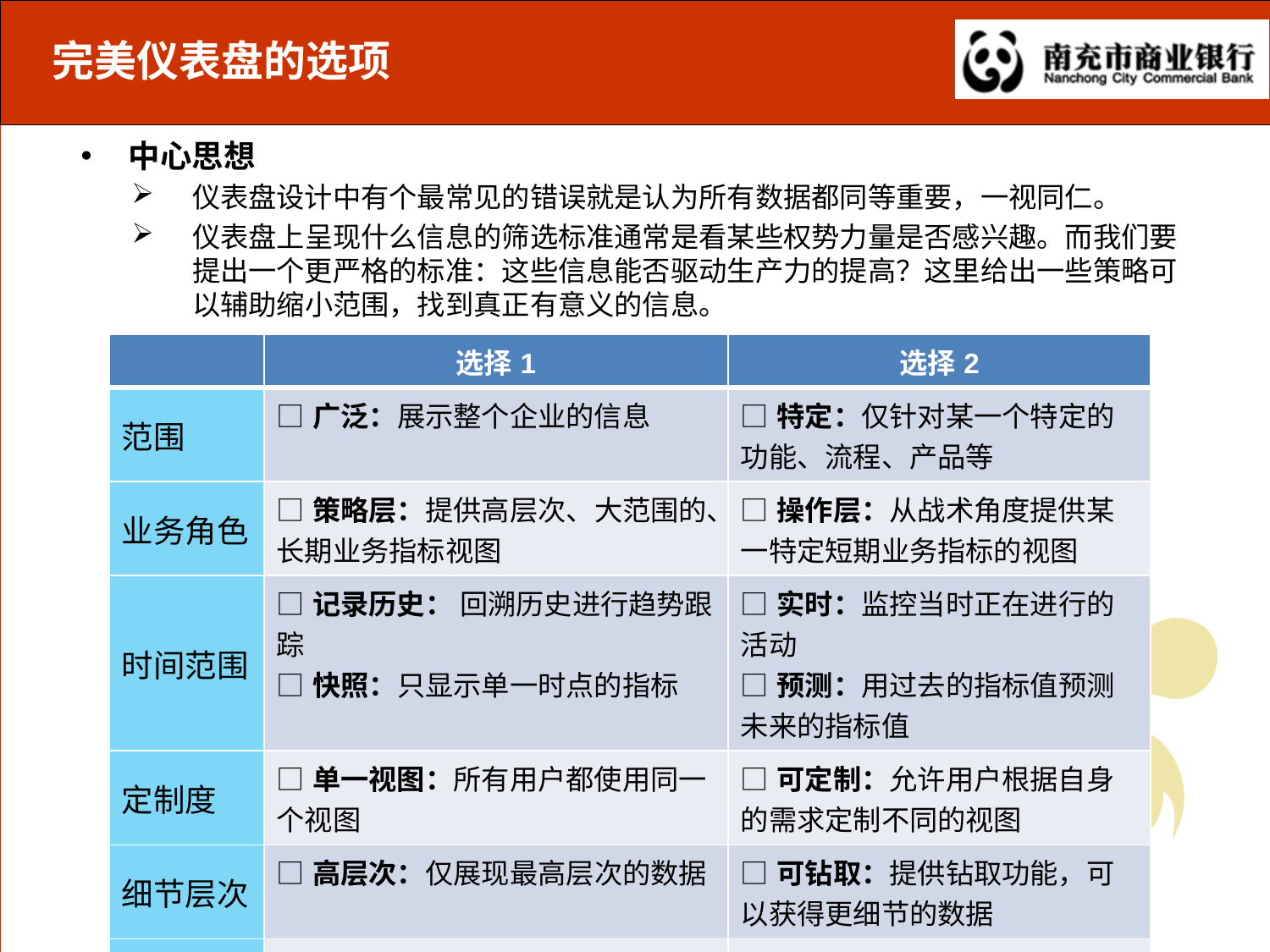

# 完美仪表盘的选项
中心思想
仪表盘设计中有个最常见的错误就是认为所有数据都同等重要，一视同仁。
仪表盘上呈现什么信息的筛选标准通常是看某些权势力量是否感兴趣。而我们要提出一个更严格的标准：这些信息能否驱动生产力的提高？这里给出一些策略可以辅助缩小范围，找到真正有意义的信息。
|  | 选择1 | 选择2 |
| --- | --- | --- |
| 范围 | □广泛：展示整个企业的信息 | □特定：仅针对某一个特定的功能、流程、产品等 |
| 业务角色 | □策略层：提供高层次、大范围的、长期业务指标视图 | □操作层：从战术角度提供某一特定短期业务指标的视图 |
| 时间范围 | □记录历史： 回溯历史进行趋势跟踪 □快照：只显示单一时点的指标 | □实时：监控当时正在进行的活动 □预测：用过去的指标值预测未来的指标值 |
| 定制度 | □单一视图：所有用户都使用同一个视图 | □可定制：允许用户根据自身的需求定制不同的视图 |
| 细节层次 | □高层次：仅展现最高层次的数据 | □可钻取：提供钻取功能，可以获得更细节的数据 |
| 视角 | □指示性：仪表盘显式的告知用户数据的含义以及用途 | □探索性：用户可以对数据结果自主做出合适的解释 |